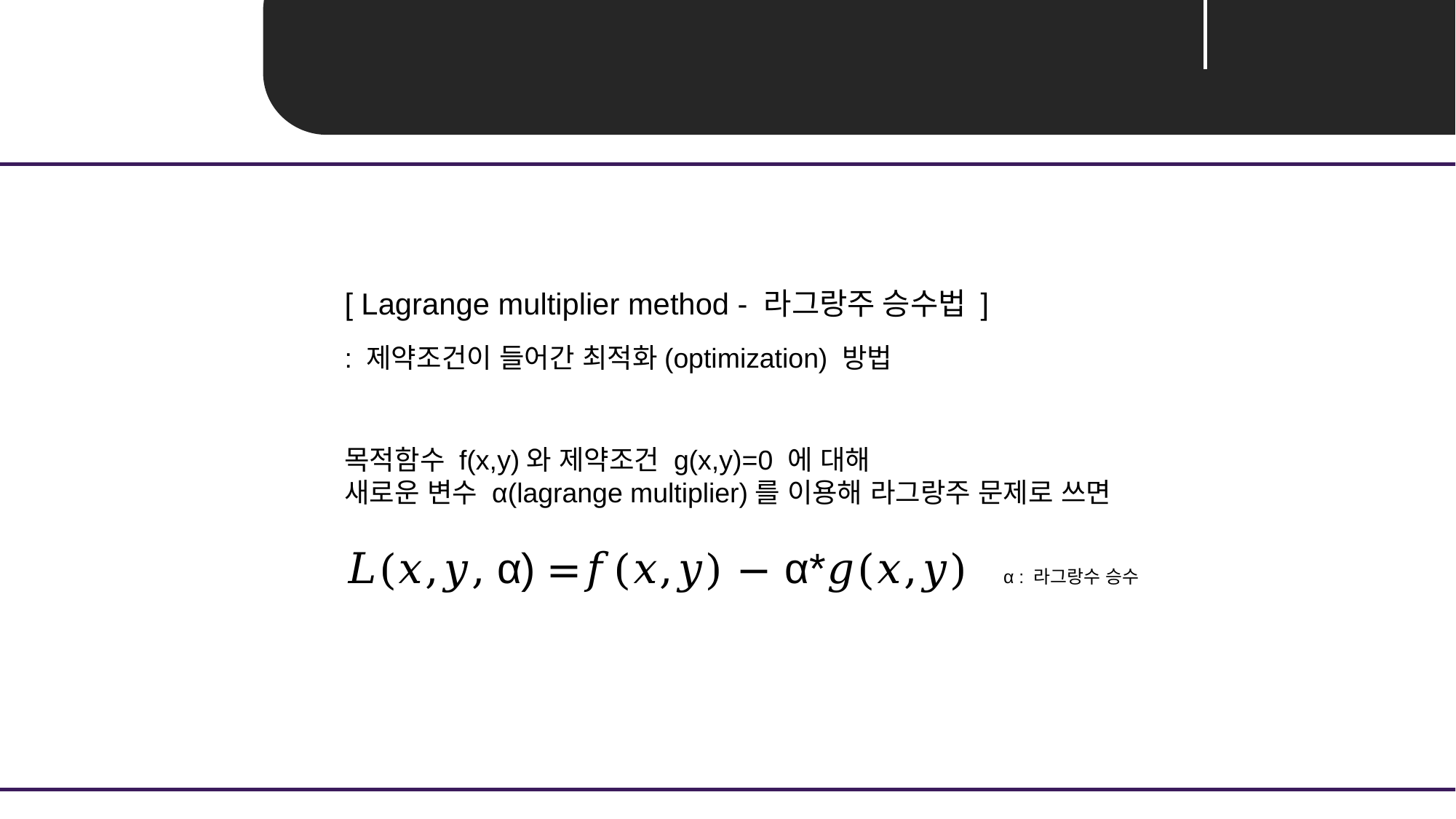

Unit  03 ㅣ  Margin Distance

[ Lagrange multiplier method - 라그랑주 승수법 ]

: 제약조건이 들어간 최적화(optimization) 방법

목적함수 f(x,y)와 제약조건 g(x,y)=0 에 대해
새로운 변수 α(lagrange multiplier)를 이용해 라그랑주 문제로 쓰면
𝐿(𝑥,𝑦, α) =𝑓(𝑥,𝑦) − α*𝑔(𝑥,𝑦)    α : 라그랑수 승수